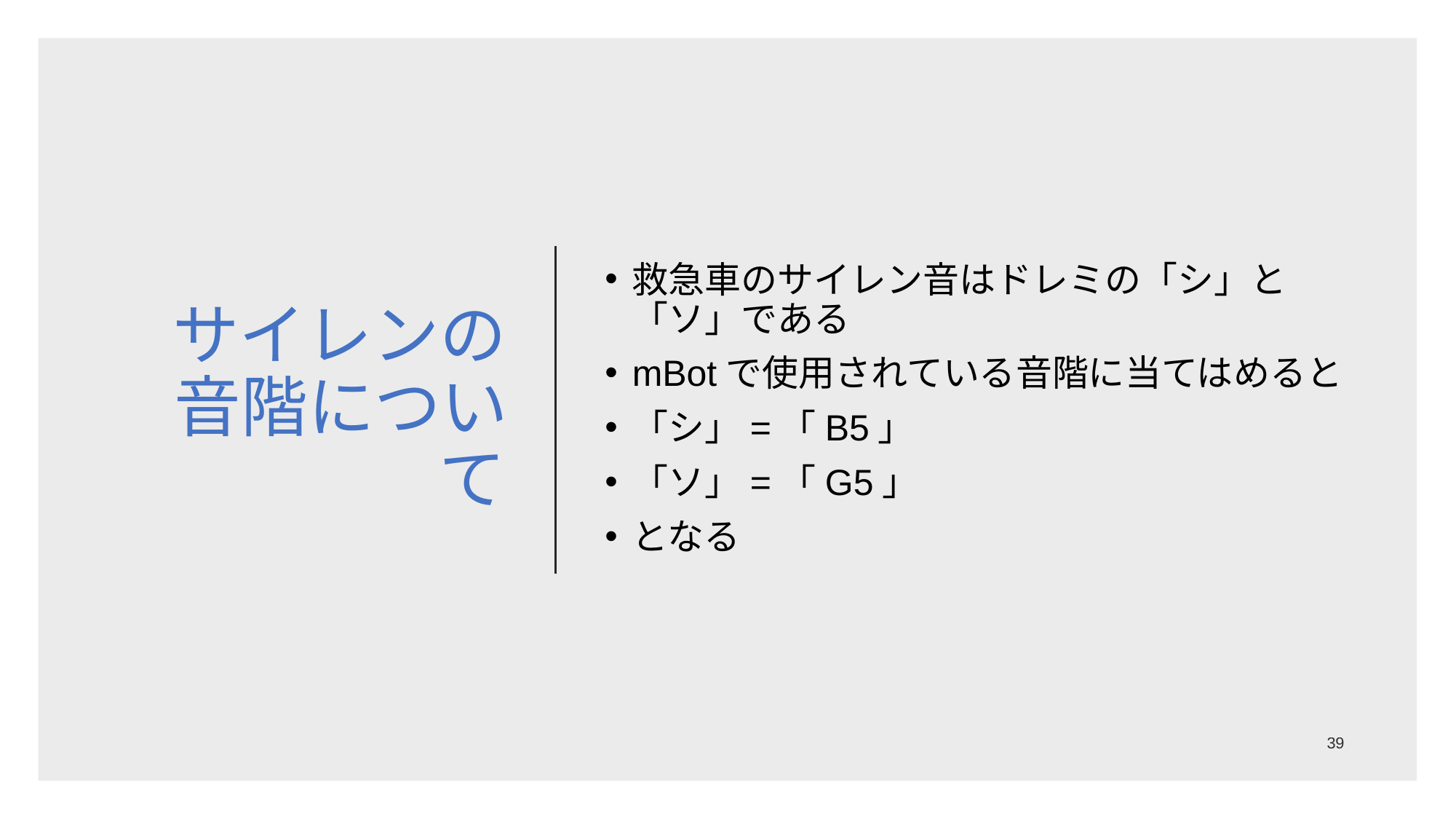

# サイレンの音階について
救急車のサイレン音はドレミの「シ」と「ソ」である
mBotで使用されている音階に当てはめると
「シ」=「B5」
「ソ」=「G5」
となる
39